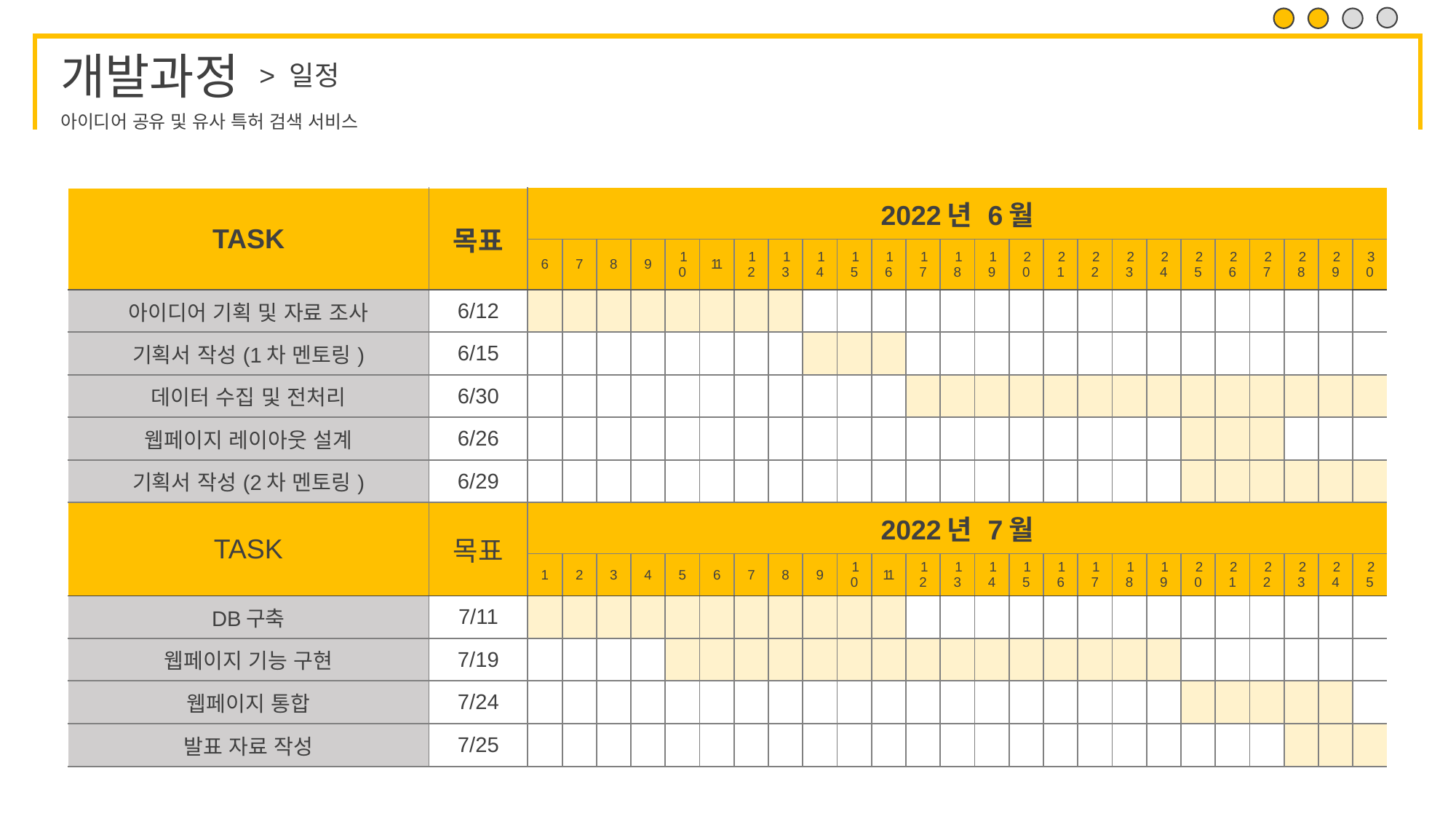

> 일정
| TASK | 목표 | 2022년 6월 |  |  |  |  |  |  |  |  |  |  |  |  |  |  |  |  |  |  |  |  |  |  |  |  |
| --- | --- | --- | --- | --- | --- | --- | --- | --- | --- | --- | --- | --- | --- | --- | --- | --- | --- | --- | --- | --- | --- | --- | --- | --- | --- | --- |
| TASK | 목표 | 6 | 7 | 8 | 9 | 10 | 11 | 12 | 13 | 14 | 15 | 16 | 17 | 18 | 19 | 20 | 21 | 22 | 23 | 24 | 25 | 26 | 27 | 28 | 29 | 30 |
| 아이디어 기획 및 자료 조사 | 6/12 |  |  |  |  |  |  |  |  |  |  |  |  |  |  |  |  |  |  |  |  |  |  |  |  |  |
| 기획서 작성(1차 멘토링) | 6/15 |  |  |  |  |  |  |  |  |  |  |  |  |  |  |  |  |  |  |  |  |  |  |  |  |  |
| 데이터 수집 및 전처리 | 6/30 |  |  |  |  |  |  |  |  |  |  |  |  |  |  |  |  |  |  |  |  |  |  |  |  |  |
| 웹페이지 레이아웃 설계 | 6/26 |  |  |  |  |  |  |  |  |  |  |  |  |  |  |  |  |  |  |  |  |  |  |  |  |  |
| 기획서 작성(2차 멘토링) | 6/29 |  |  |  |  |  |  |  |  |  |  |  |  |  |  |  |  |  |  |  |  |  |  |  |  |  |
| TASK | 목표 | 2022년 7월 |  |  |  |  |  |  |  |  |  |  |  |  |  |  |  |  |  |  |  |  |  |  |  |  |
| TASK | 목표 | 1 | 2 | 3 | 4 | 5 | 6 | 7 | 8 | 9 | 10 | 11 | 12 | 13 | 14 | 15 | 16 | 17 | 18 | 19 | 20 | 21 | 22 | 23 | 24 | 25 |
| DB구축 | 7/11 |  |  |  |  |  |  |  |  |  |  |  |  |  |  |  |  |  |  |  |  |  |  |  |  |  |
| 웹페이지 기능 구현 | 7/19 |  |  |  |  |  |  |  |  |  |  |  |  |  |  |  |  |  |  |  |  |  |  |  |  |  |
| 웹페이지 통합 | 7/24 |  |  |  |  |  |  |  |  |  |  |  |  |  |  |  |  |  |  |  |  |  |  |  |  |  |
| 발표 자료 작성 | 7/25 |  |  |  |  |  |  |  |  |  |  |  |  |  |  |  |  |  |  |  |  |  |  |  |  |  |